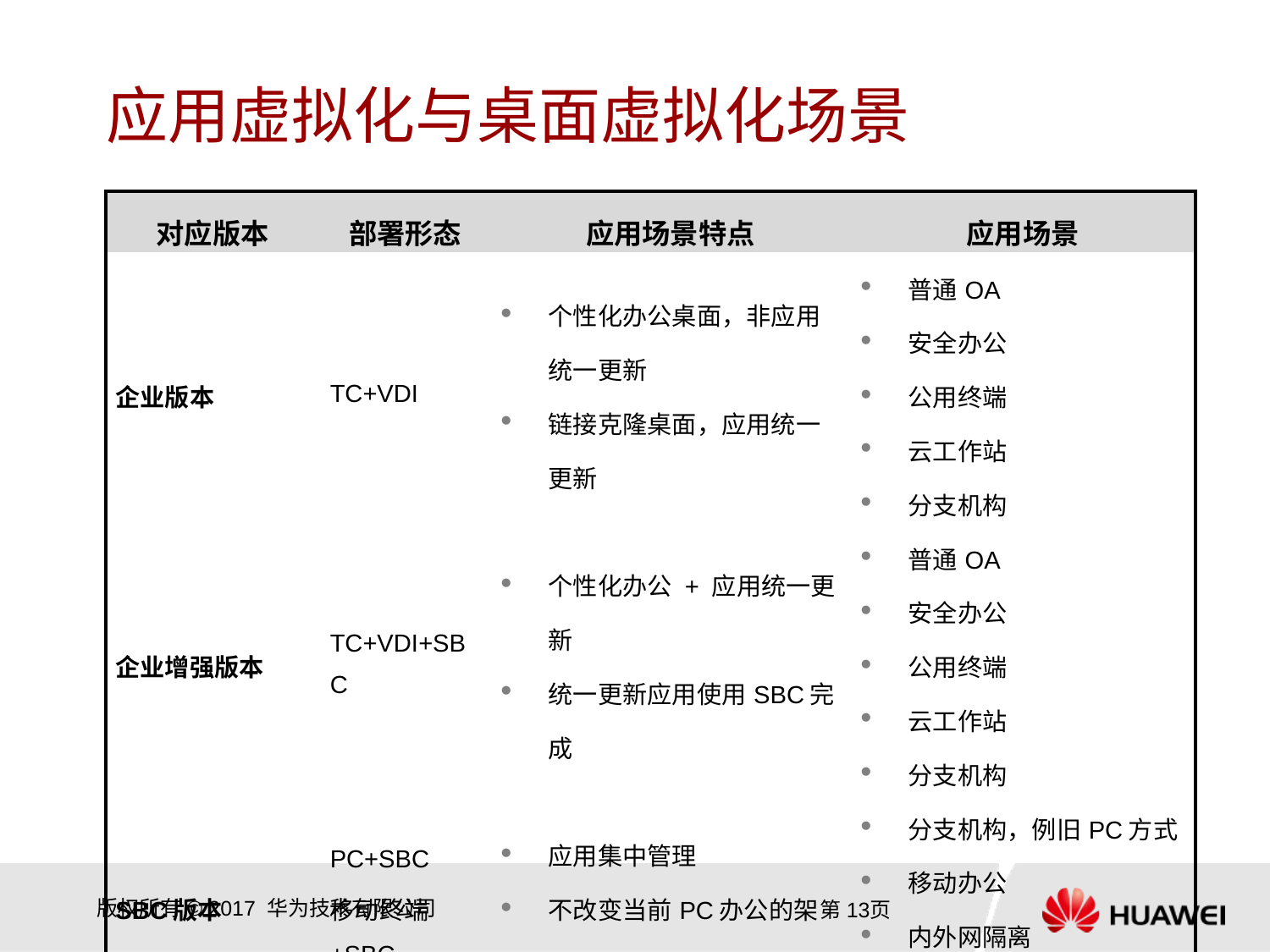

# 应用虚拟化与桌面虚拟化场景
| 对应版本 | 部署形态 | 应用场景特点 | 应用场景 |
| --- | --- | --- | --- |
| 企业版本 | TC+VDI | 个性化办公桌面，非应用统一更新 链接克隆桌面，应用统一更新 | 普通OA 安全办公 公用终端 云工作站 分支机构 |
| 企业增强版本 | TC+VDI+SBC | 个性化办公 + 应用统一更新 统一更新应用使用SBC完成 | 普通OA 安全办公 公用终端 云工作站 分支机构 |
| SBC版本 | PC+SBC 移动终端+SBC | 应用集中管理 不改变当前PC办公的架构，利旧PC | 分支机构，例旧PC方式 移动办公 内外网隔离      简单任务办公，外设少 |